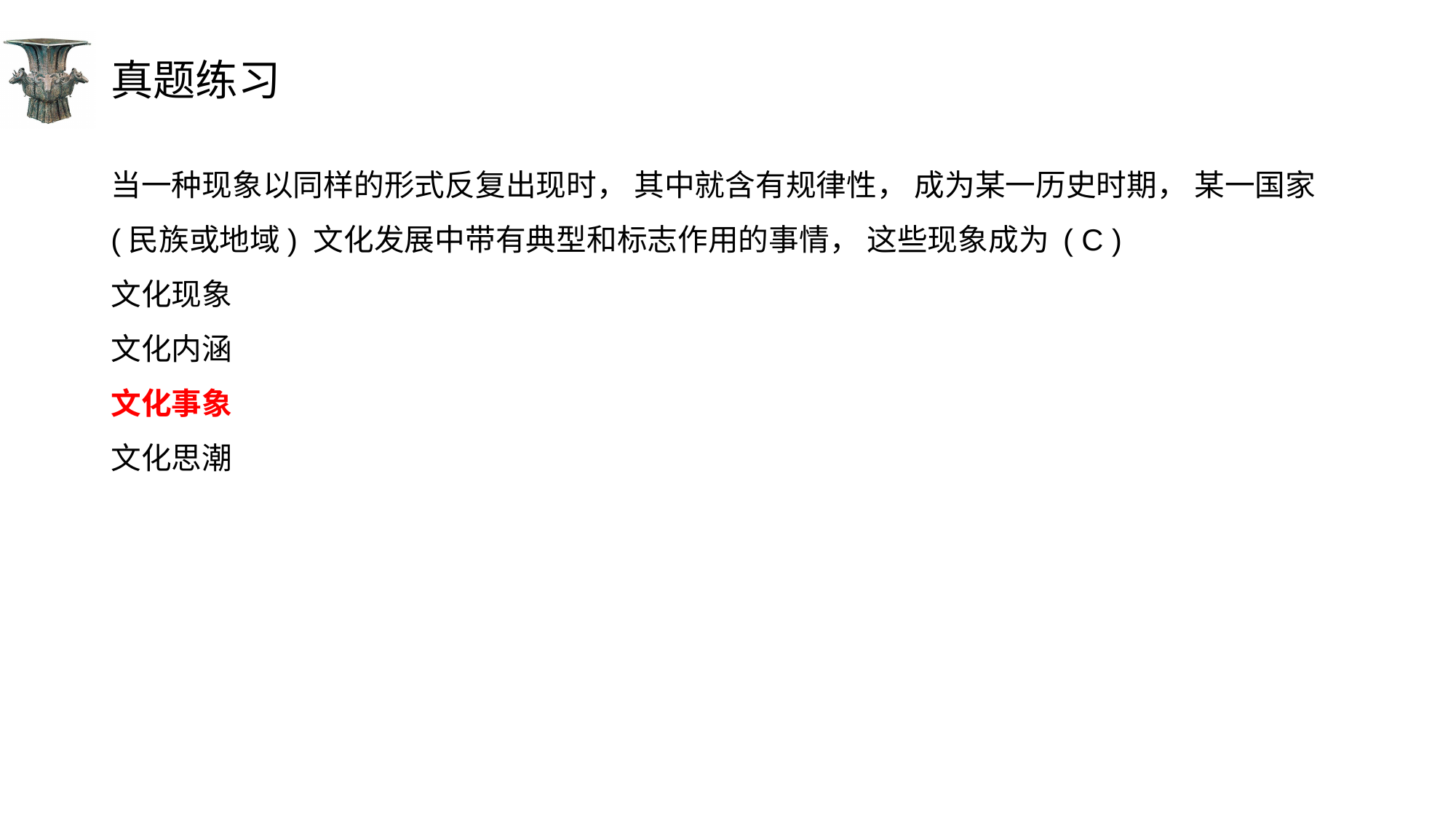

# 真题练习
当一种现象以同样的形式反复出现时， 其中就含有规律性， 成为某一历史时期， 某一国家(民族或地域) 文化发展中带有典型和标志作用的事情， 这些现象成为 ( C )
文化现象
文化内涵
文化事象
文化思潮

63